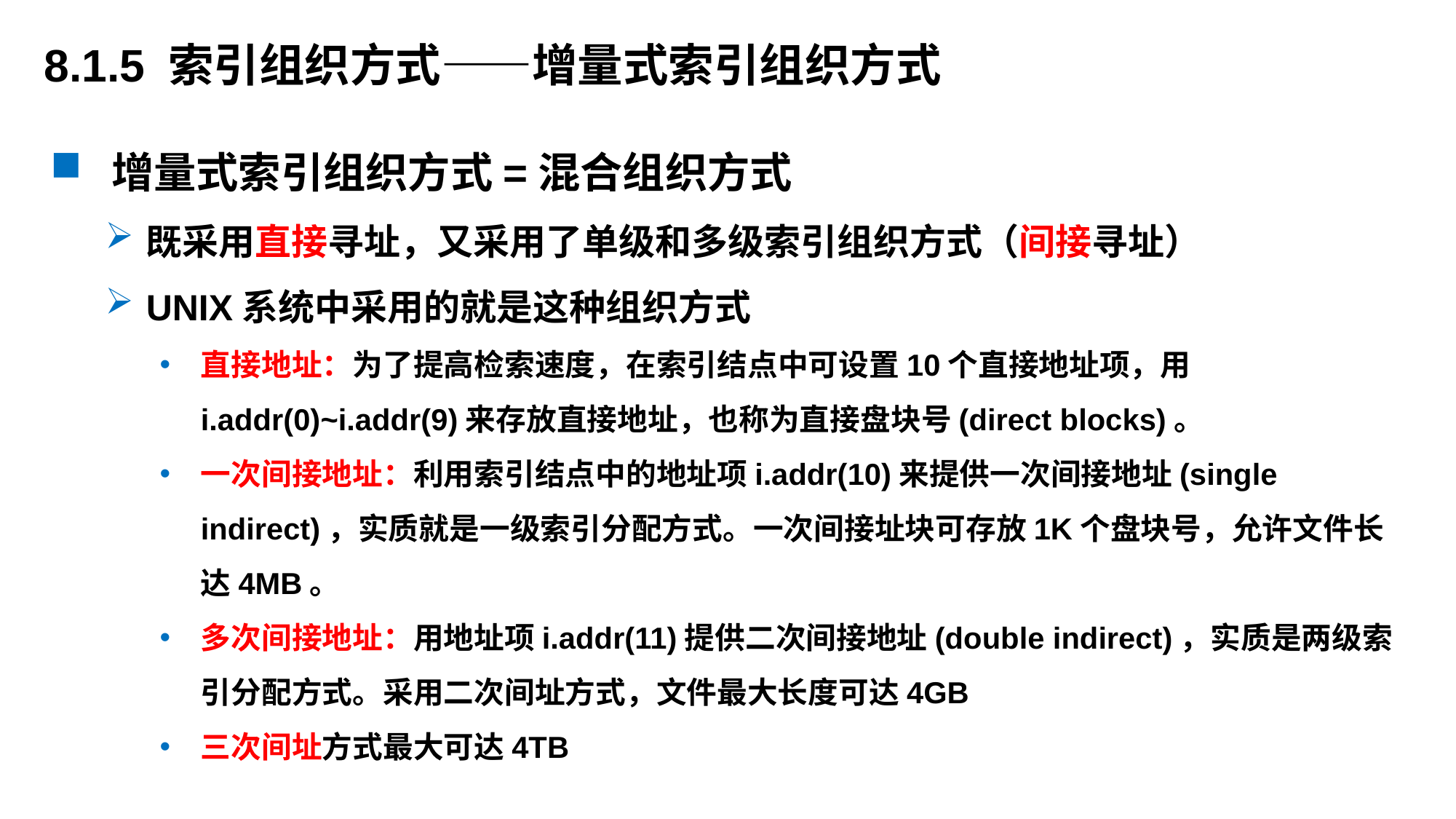

8.1.5 索引组织方式——增量式索引组织方式
 增量式索引组织方式=混合组织方式
既采用直接寻址，又采用了单级和多级索引组织方式（间接寻址）
UNIX系统中采用的就是这种组织方式
直接地址：为了提高检索速度，在索引结点中可设置10个直接地址项，用i.addr(0)~i.addr(9)来存放直接地址，也称为直接盘块号(direct blocks)。
一次间接地址：利用索引结点中的地址项i.addr(10)来提供一次间接地址(single indirect)，实质就是一级索引分配方式。一次间接址块可存放1K个盘块号，允许文件长达4MB。
多次间接地址：用地址项i.addr(11)提供二次间接地址(double indirect)，实质是两级索引分配方式。采用二次间址方式，文件最大长度可达4GB
三次间址方式最大可达4TB